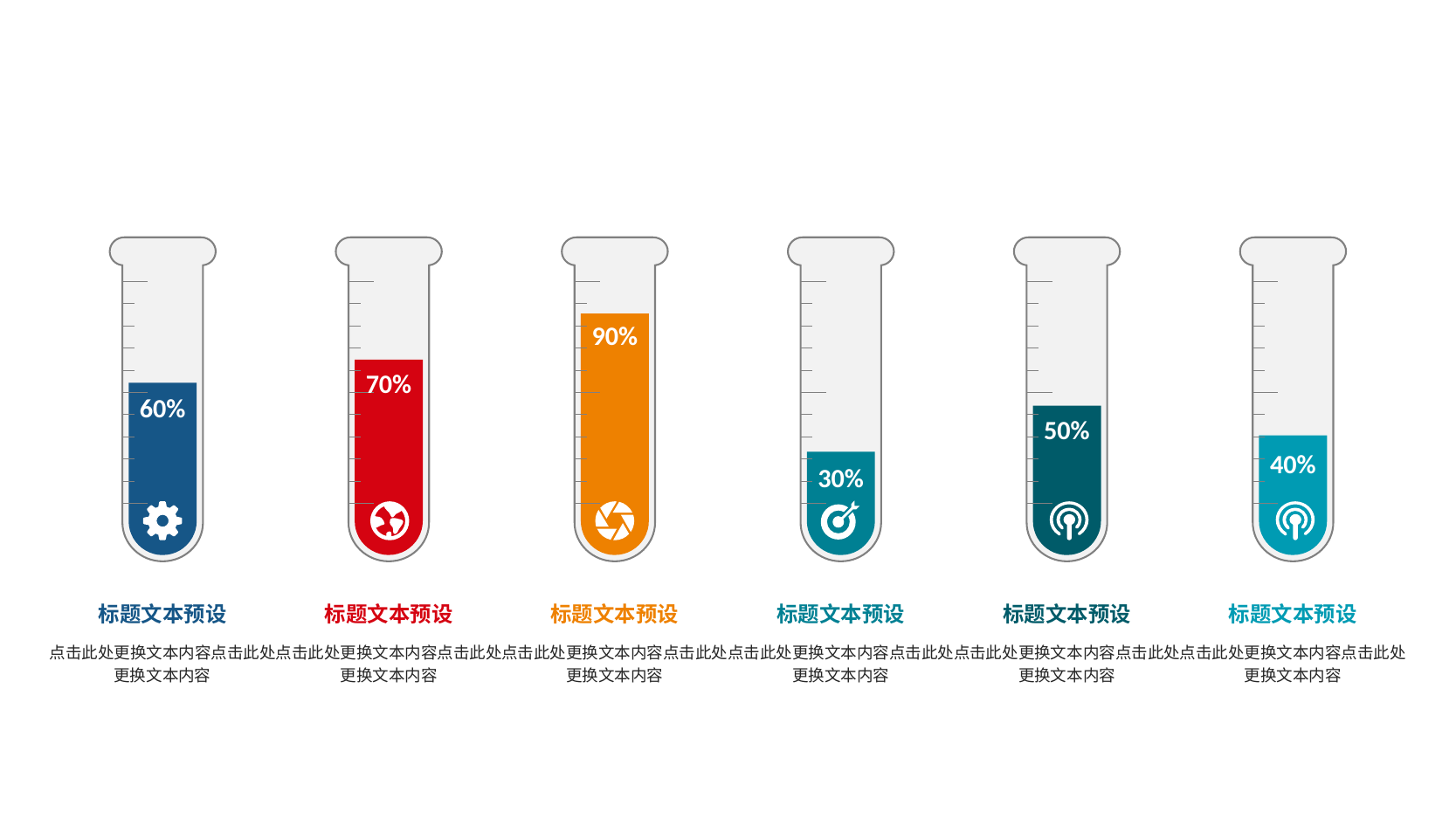

70%

标题文本预设
点击此处更换文本内容点击此处更换文本内容

90%

标题文本预设
点击此处更换文本内容点击此处更换文本内容

30%

标题文本预设
点击此处更换文本内容点击此处更换文本内容

50%

标题文本预设
点击此处更换文本内容点击此处更换文本内容

40%

标题文本预设
点击此处更换文本内容点击此处更换文本内容

60%

标题文本预设
点击此处更换文本内容点击此处更换文本内容